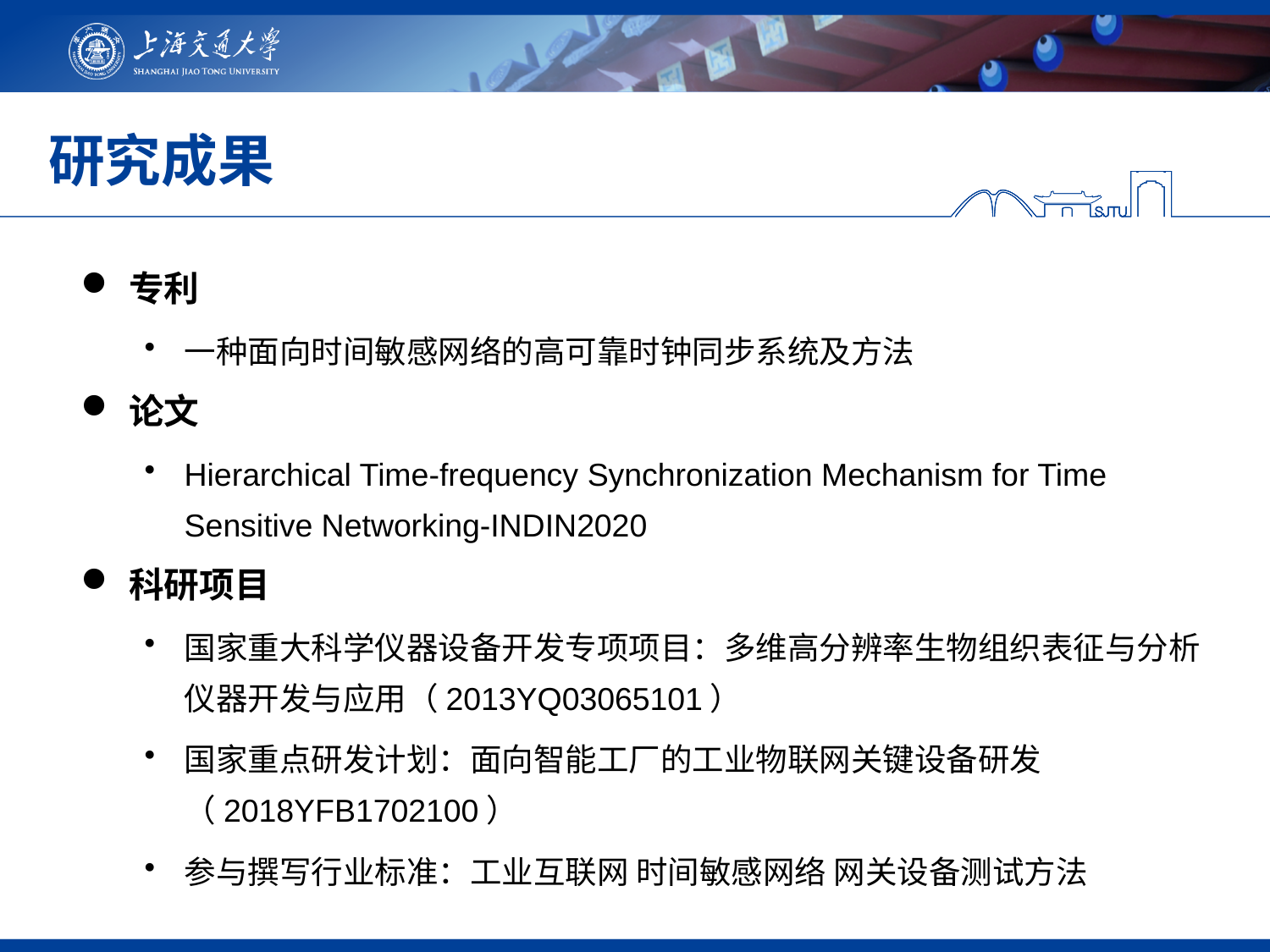

研究成果
专利
一种面向时间敏感网络的高可靠时钟同步系统及方法
论文
Hierarchical Time-frequency Synchronization Mechanism for Time Sensitive Networking-INDIN2020
科研项目
国家重大科学仪器设备开发专项项目：多维高分辨率生物组织表征与分析仪器开发与应用（2013YQ03065101）
国家重点研发计划：面向智能工厂的工业物联网关键设备研发（2018YFB1702100）
参与撰写行业标准：工业互联网 时间敏感网络 网关设备测试方法